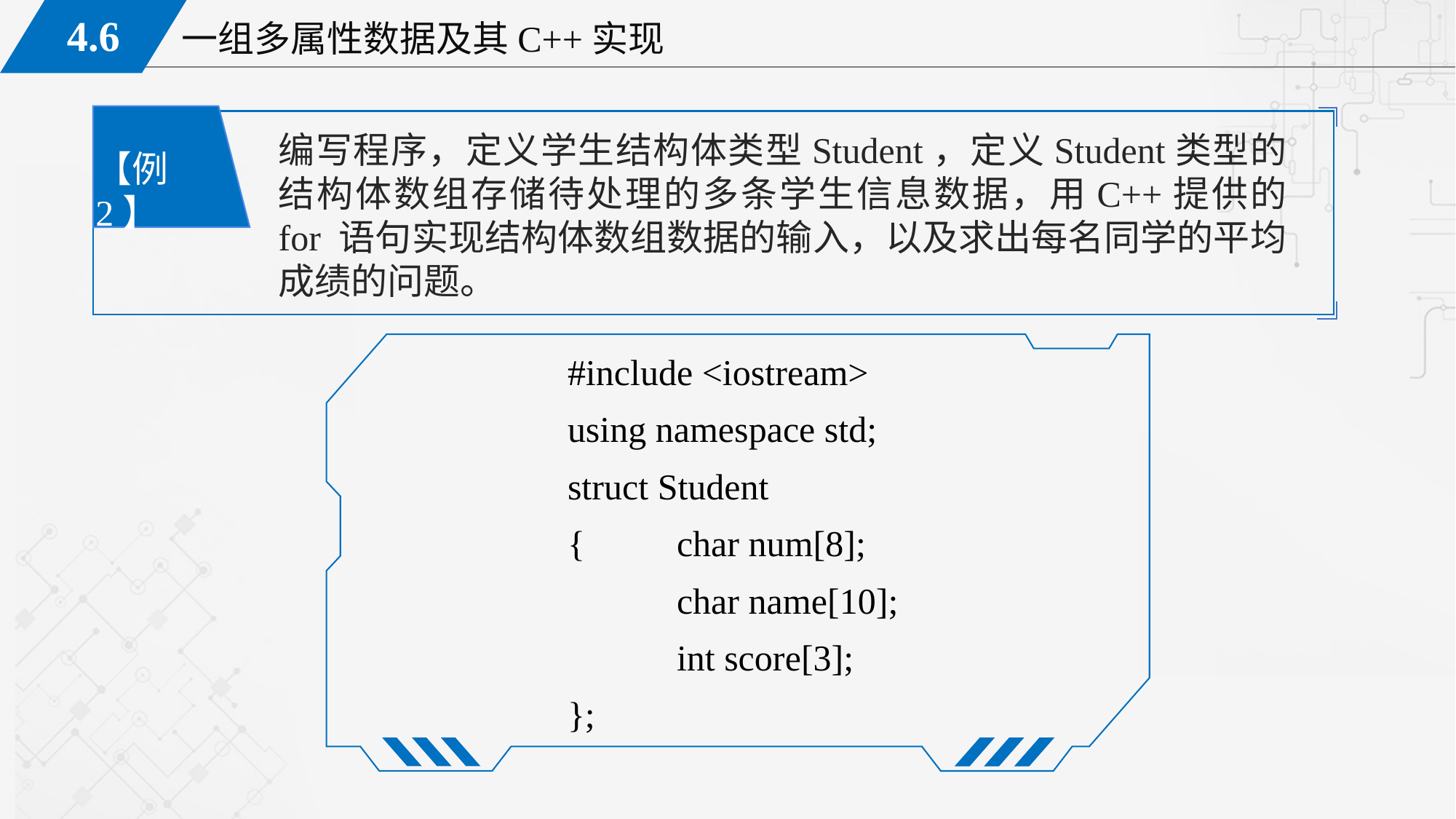

编写程序，定义学生结构体类型Student，定义Student类型的结构体数组存储待处理的多条学生信息数据，用C++提供的 for 语句实现结构体数组数据的输入，以及求出每名同学的平均成绩的问题。
【例2】

	#include <iostream>
	using namespace std;
	struct Student
	{	char num[8];
		char name[10];
		int score[3];
	};